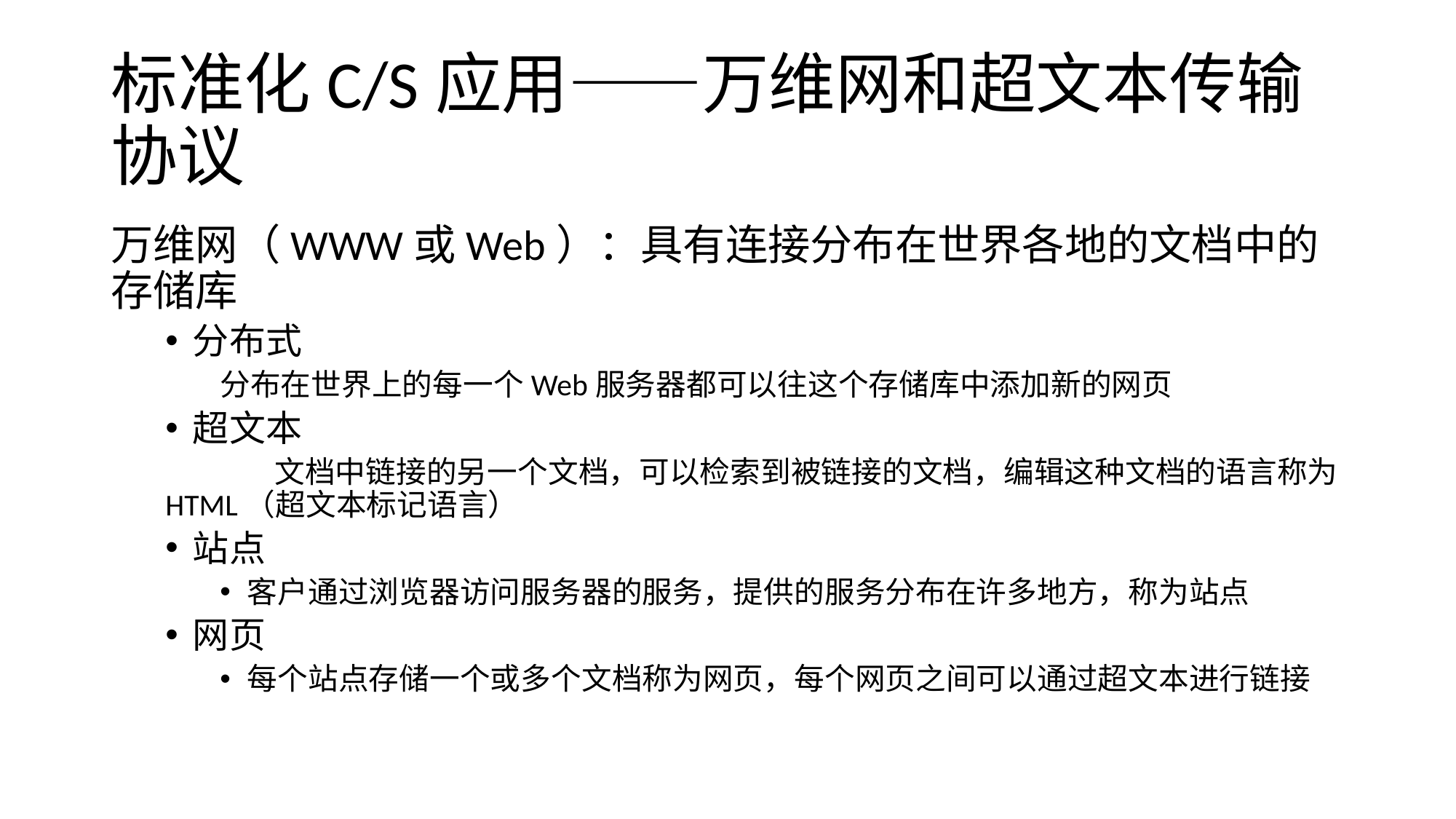

# 标准化C/S应用——万维网和超文本传输协议
万维网（WWW或Web）：具有连接分布在世界各地的文档中的存储库
分布式
分布在世界上的每一个Web服务器都可以往这个存储库中添加新的网页
超文本
	文档中链接的另一个文档，可以检索到被链接的文档，编辑这种文档的语言称为HTML（超文本标记语言）
站点
客户通过浏览器访问服务器的服务，提供的服务分布在许多地方，称为站点
网页
每个站点存储一个或多个文档称为网页，每个网页之间可以通过超文本进行链接